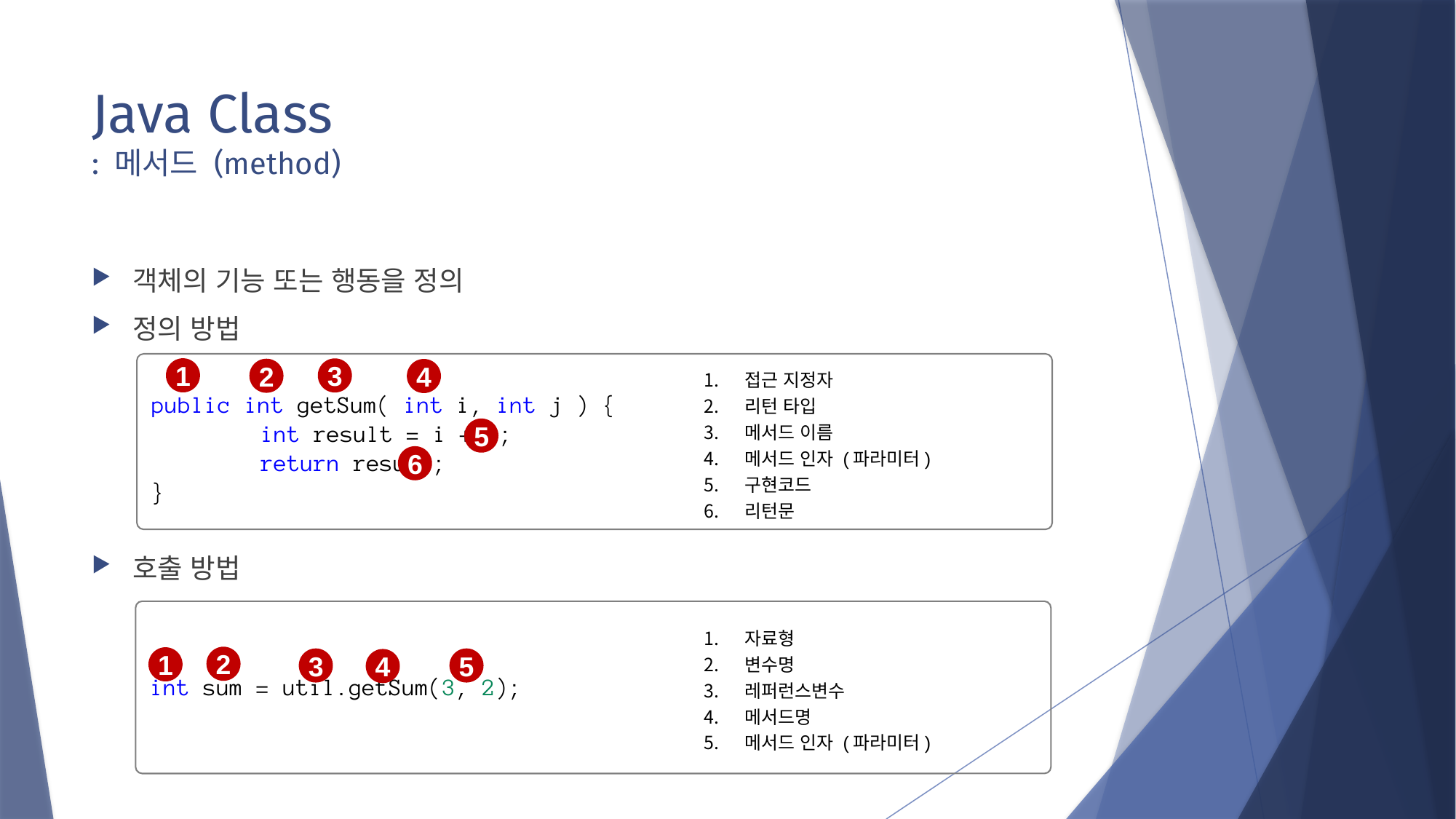

# Java Class : 메서드 (method)
객체의 기능 또는 행동을 정의
정의 방법

호출 방법

public int getSum( int i, int j ) {
	int result = i + j;
	return result;
}

1
3
2
4
접근 지정자
리턴 타입
메서드 이름
메서드 인자 (파라미터)
구현코드
리턴문
5
6

int sum = util.getSum(3, 2);
자료형
변수명
레퍼런스변수
메서드명
메서드 인자 (파라미터)
2
1
3
5
4